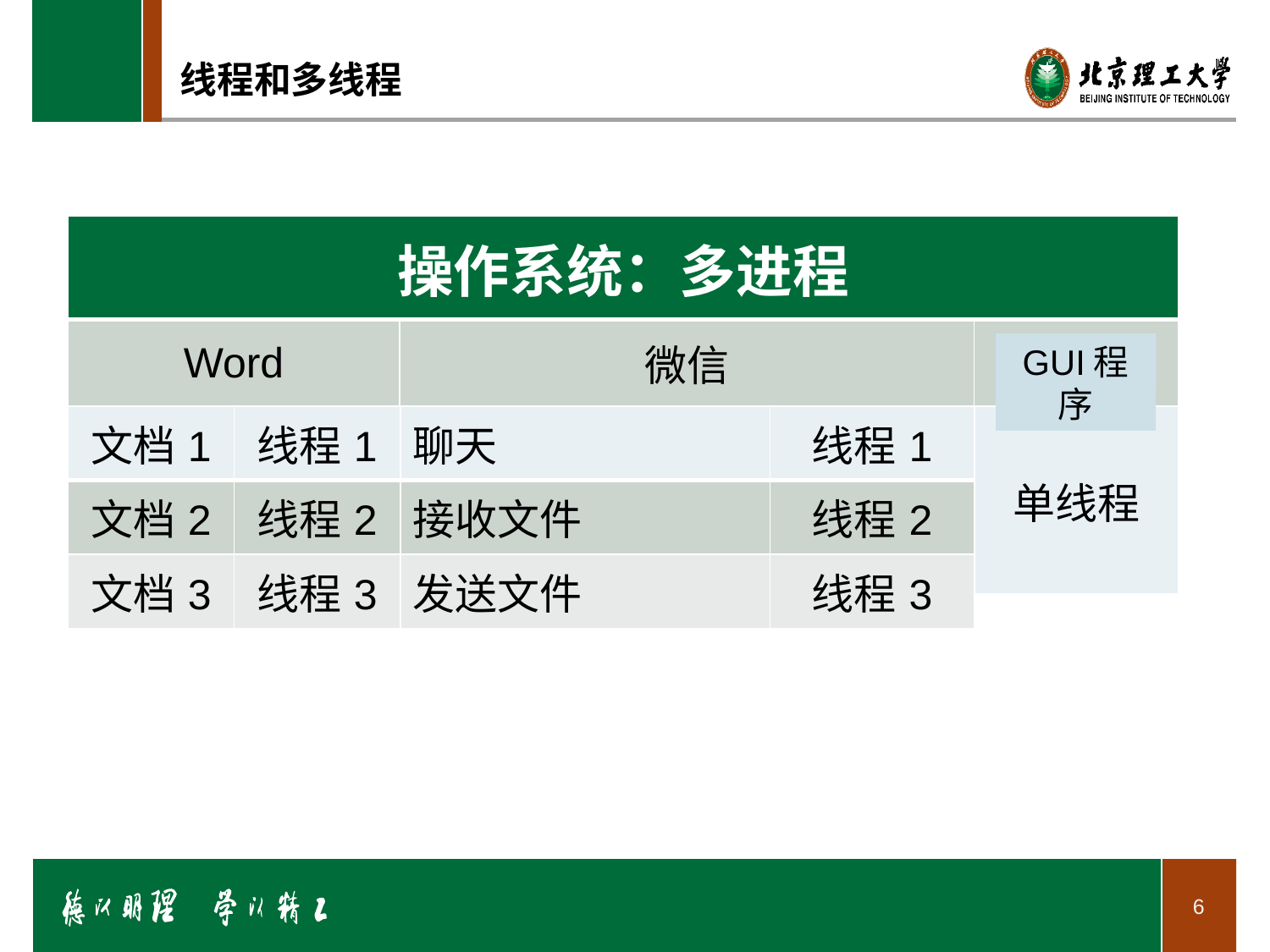

# 线程和多线程
| 操作系统：多进程 |  |  |
| --- | --- | --- |
| Word | 微信 |  |
GUI程序

……
| 文档1 | 线程1 |
| --- | --- |
| 文档2 | 线程2 |
| 文档3 | 线程3 |
| 聊天 | 线程1 |
| --- | --- |
| 接收文件 | 线程2 |
| 发送文件 | 线程3 |
| 单线程 |
| --- |